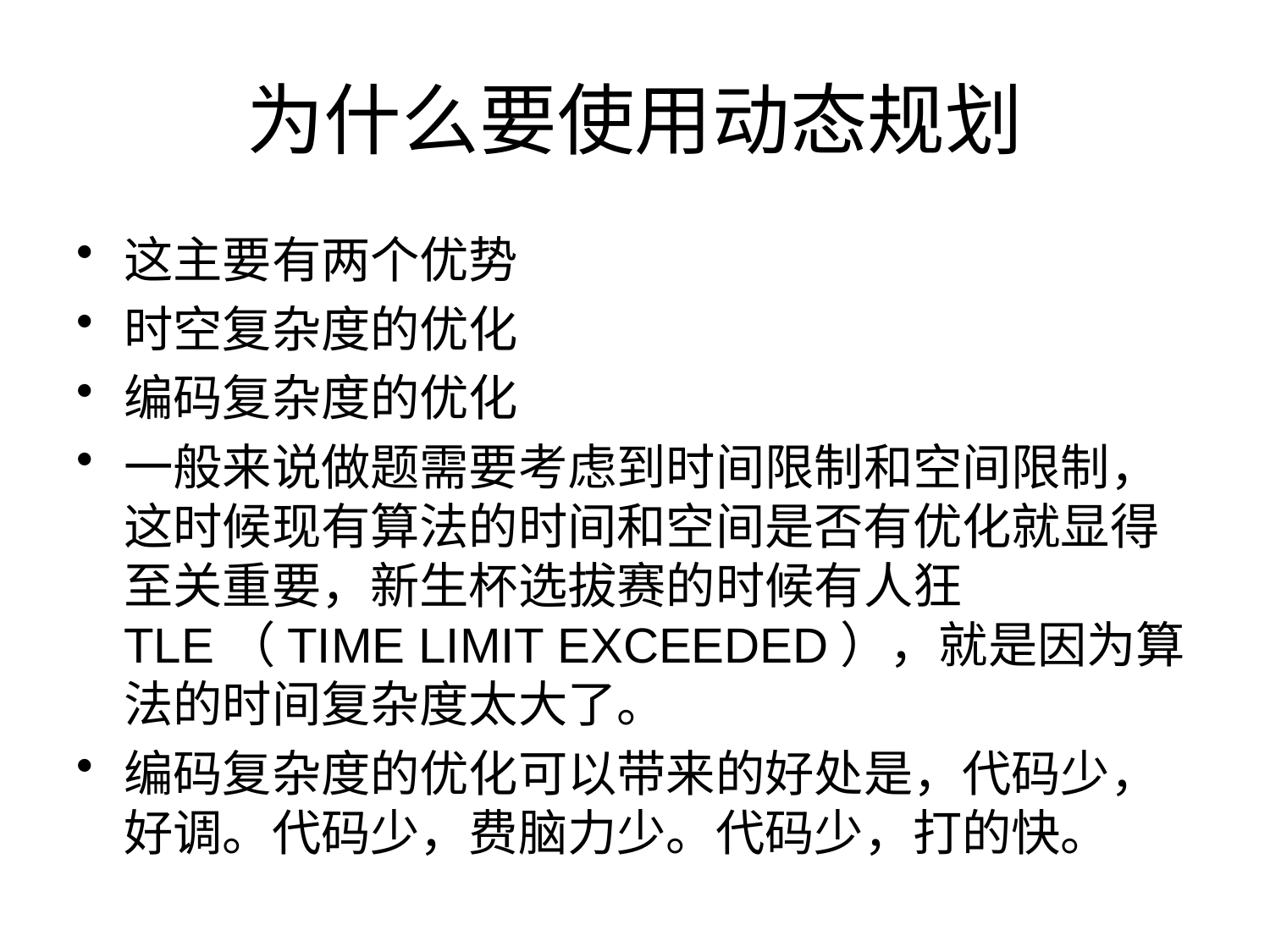

# 为什么要使用动态规划
这主要有两个优势
时空复杂度的优化
编码复杂度的优化
一般来说做题需要考虑到时间限制和空间限制，这时候现有算法的时间和空间是否有优化就显得至关重要，新生杯选拔赛的时候有人狂TLE（TIME LIMIT EXCEEDED），就是因为算法的时间复杂度太大了。
编码复杂度的优化可以带来的好处是，代码少，好调。代码少，费脑力少。代码少，打的快。